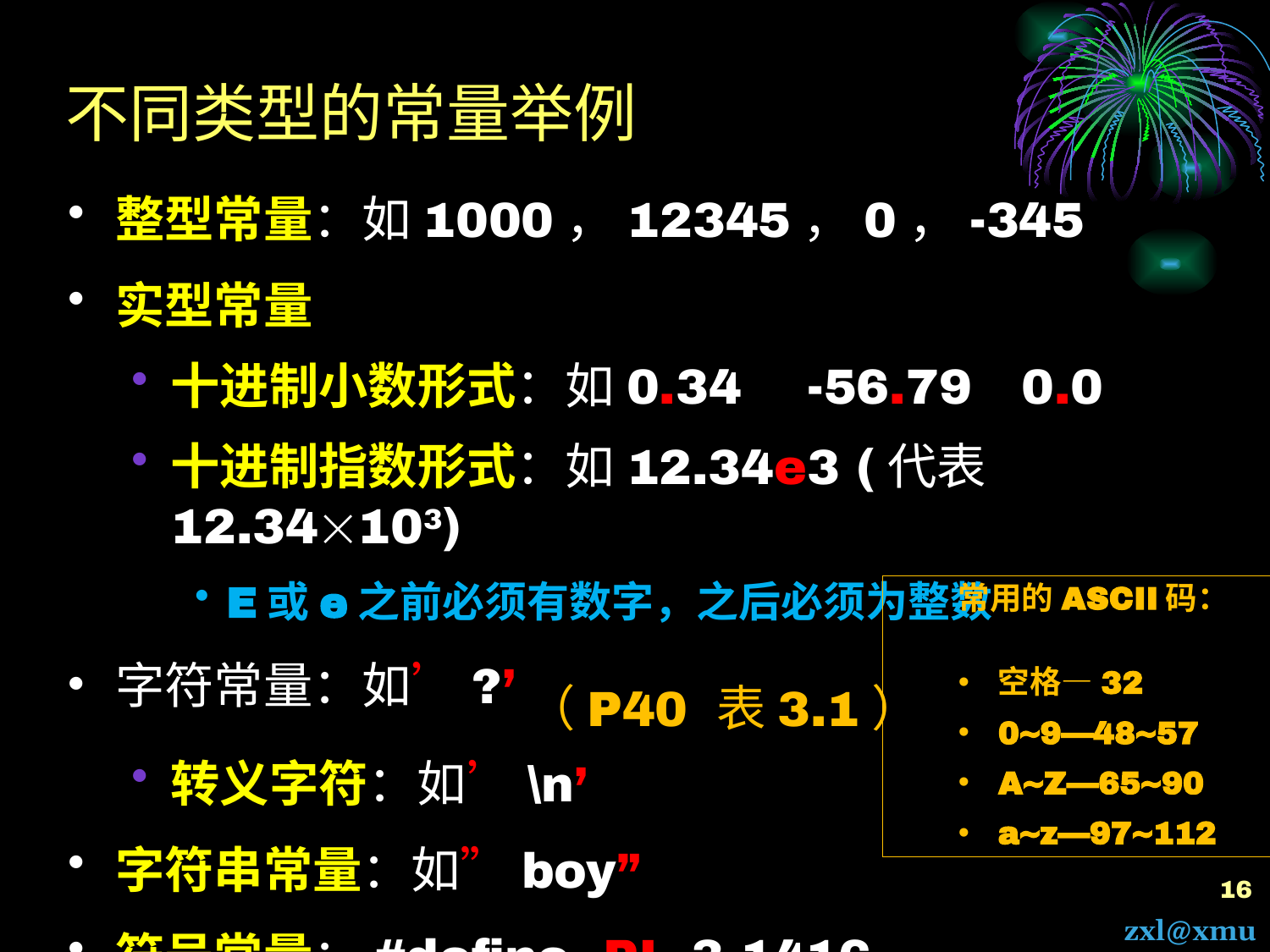

# 不同类型的常量举例
整型常量：如1000，12345，0，-345
实型常量
十进制小数形式：如0.34    -56.79   0.0
十进制指数形式：如12.34e3 (代表12.34×103)
E或e之前必须有数字，之后必须为整数
字符常量：如’?’
转义字符：如’\n’
字符串常量：如”boy”
符号常量：#define  PI  3.1416
常用的ASCII码：
空格—32
0~9—48~57
A~Z—65~90
a~z—97~112
（P40 表3.1）
16